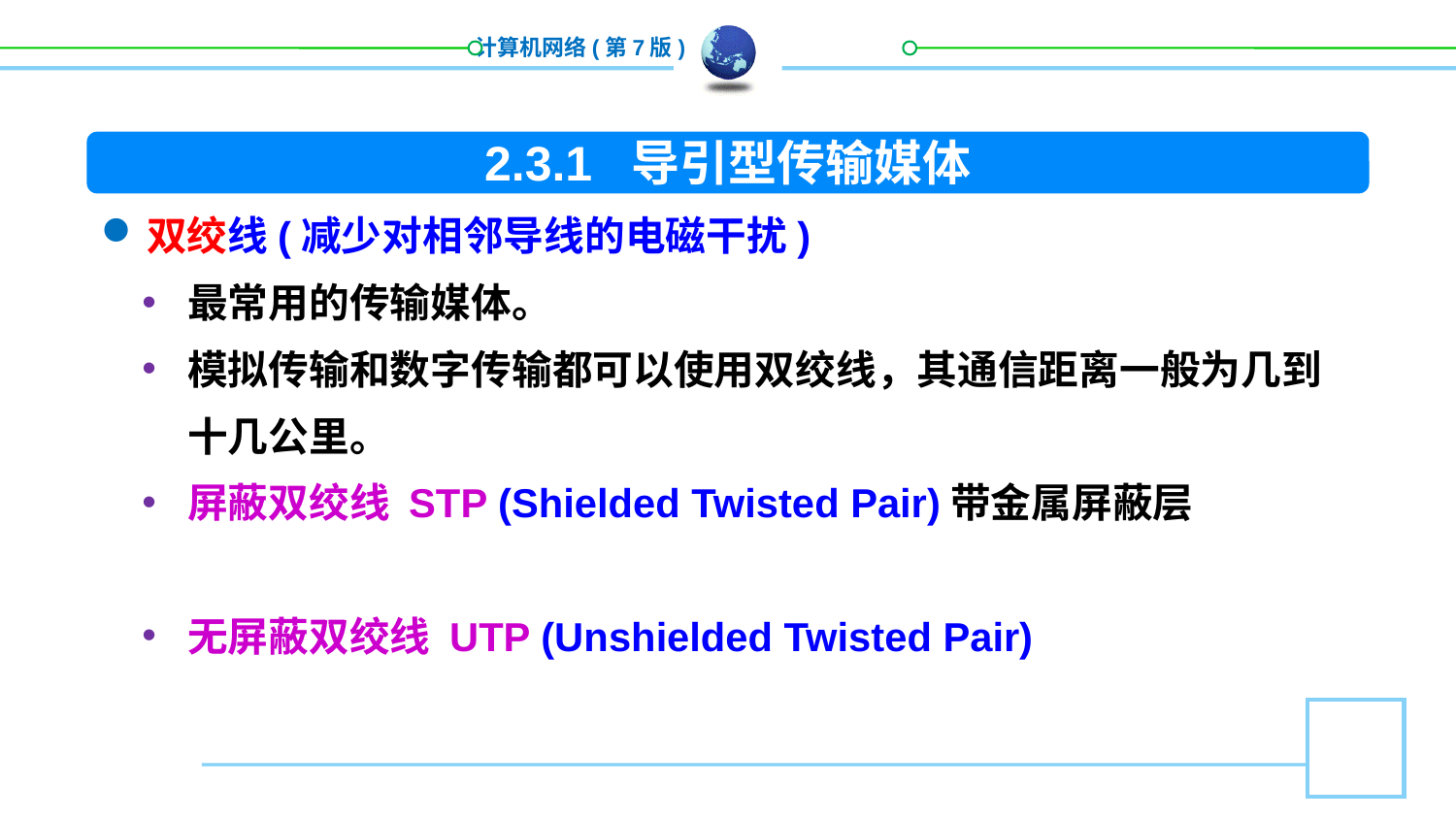

2.3.1  导引型传输媒体

双绞线(减少对相邻导线的电磁干扰)
最常用的传输媒体。
模拟传输和数字传输都可以使用双绞线，其通信距离一般为几到十几公里。
屏蔽双绞线 STP (Shielded Twisted Pair)带金属屏蔽层

无屏蔽双绞线 UTP (Unshielded Twisted Pair)